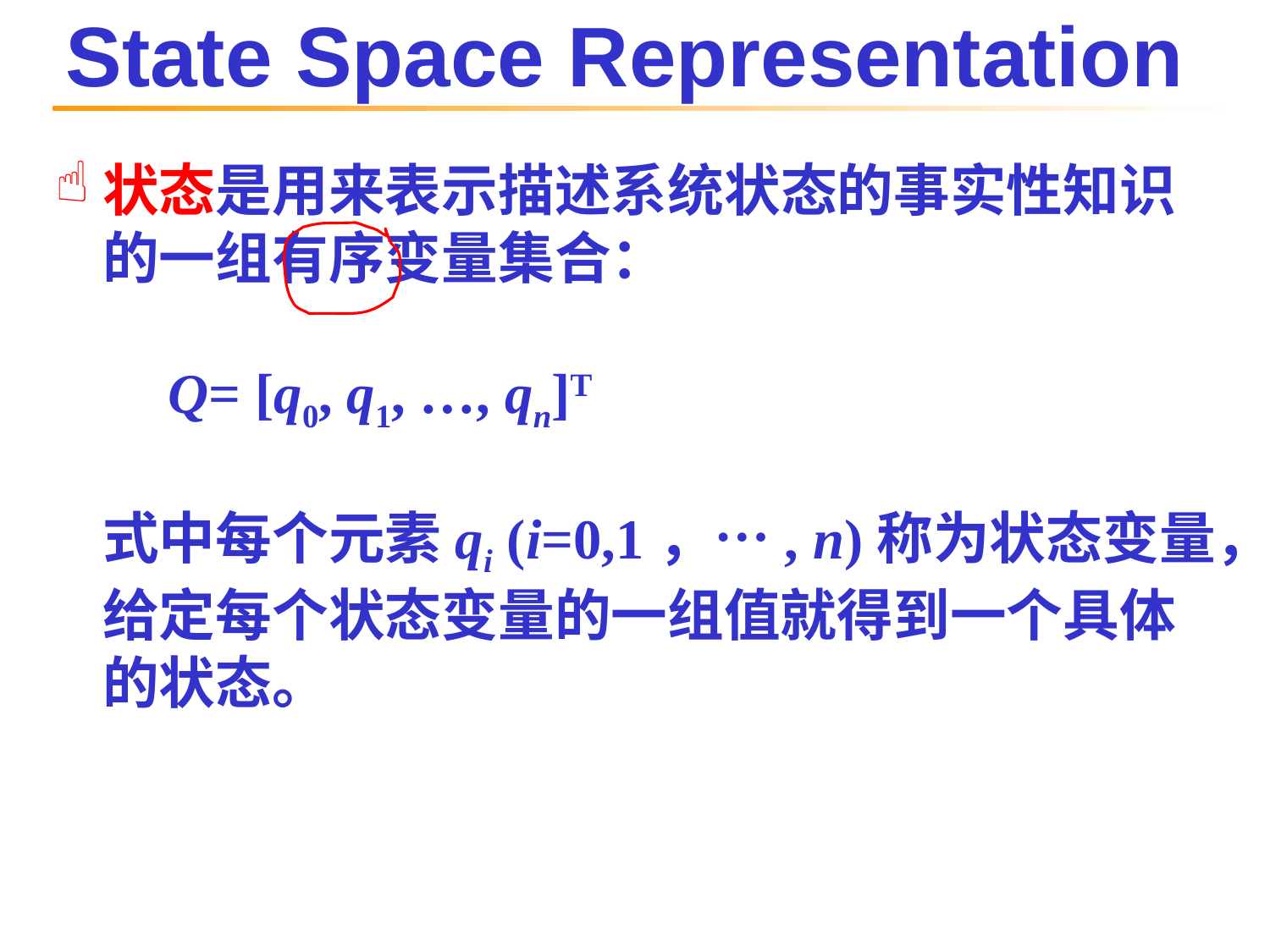

# State Space Representation
状态是用来表示描述系统状态的事实性知识的一组有序变量集合：
    Q= [q0, q1, …, qn]T
式中每个元素qi (i=0,1，…, n)称为状态变量，给定每个状态变量的一组值就得到一个具体的状态。